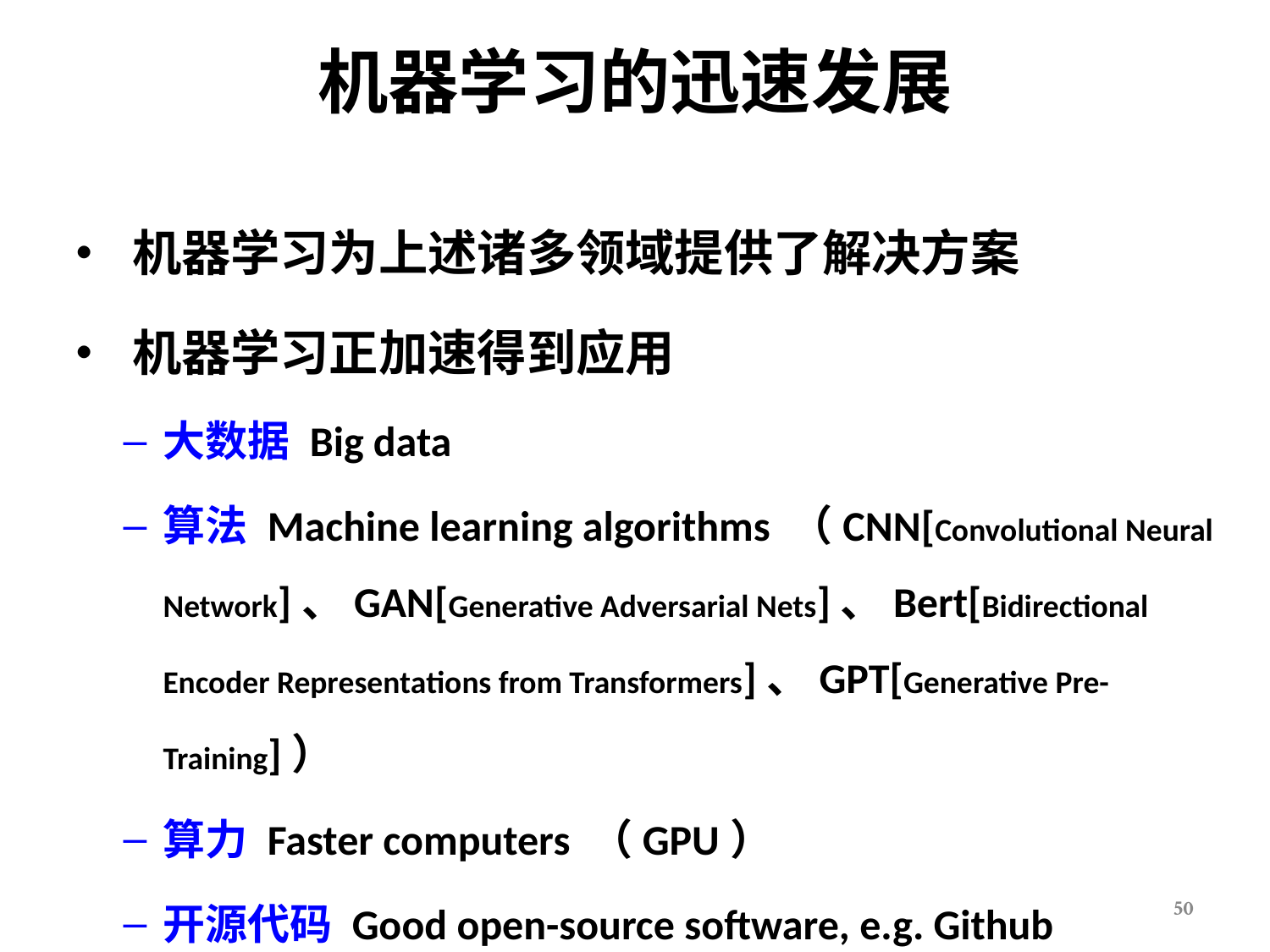

# 机器学习的迅速发展
• 机器学习为上述诸多领域提供了解决方案
• 机器学习正加速得到应用
大数据 Big data
算法 Machine learning algorithms （CNN[Convolutional Neural Network]、GAN[Generative Adversarial Nets]、Bert[Bidirectional Encoder Representations from Transformers]、GPT[Generative Pre-Training]）
算力 Faster computers （GPU）
开源代码 Good open-source software, e.g. Github
50